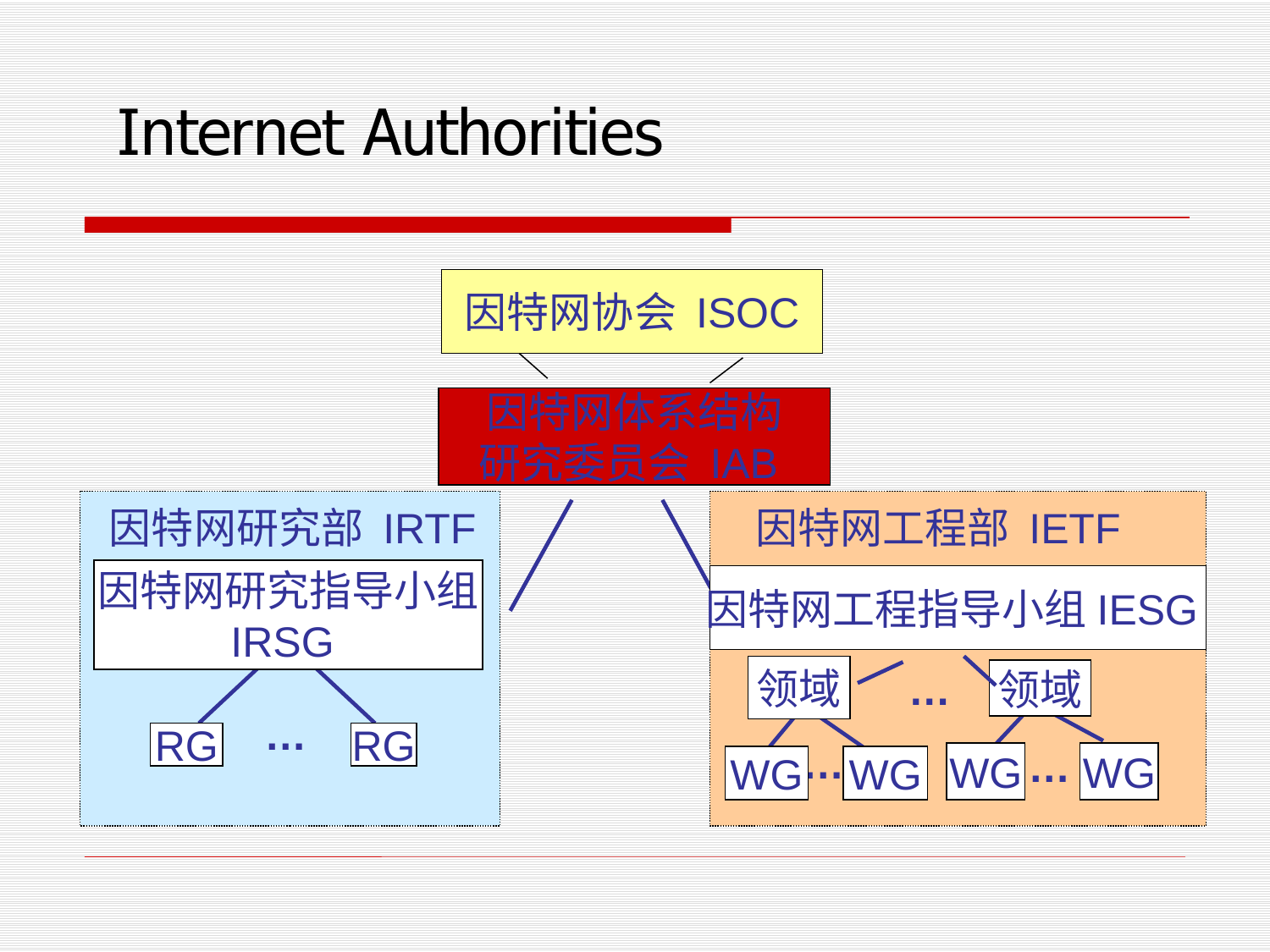

# Internet Authorities
因特网协会 ISOC

因特网体系结构
研究委员会 IAB

因特网工程部 IETF
因特网研究部 IRTF

因特网研究指导小组
IRSG
因特网工程指导小组IESG

领域
…
领域

…

RG
RG
…
…
WG
WG
WG
WG